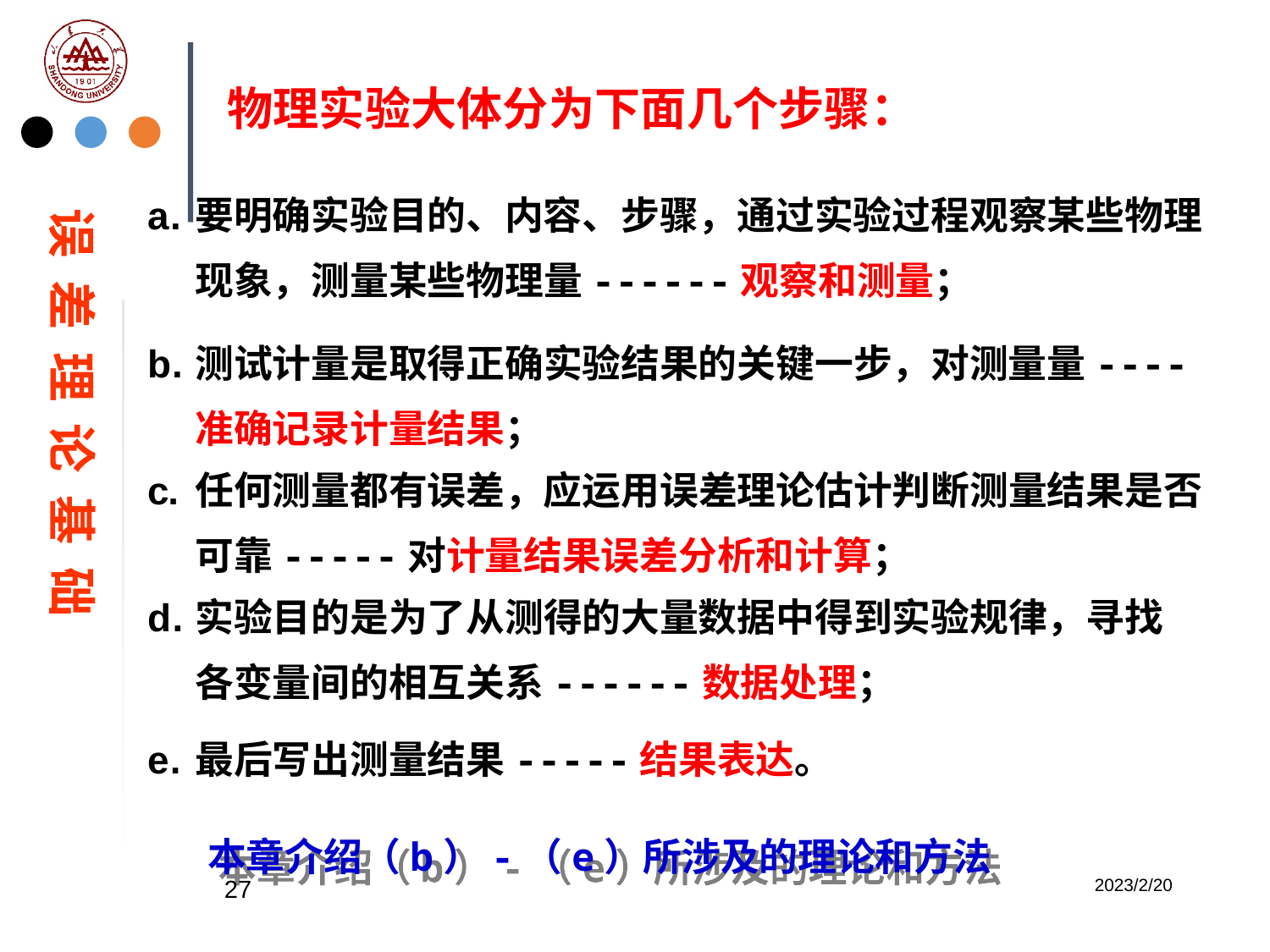

物理实验大体分为下面几个步骤：

要明确实验目的、内容、步骤，通过实验过程观察某些物理现象，测量某些物理量------观察和测量；
误  差  理  论  基  础
测试计量是取得正确实验结果的关键一步，对测量量----准确记录计量结果；
任何测量都有误差，应运用误差理论估计判断测量结果是否可靠-----对计量结果误差分析和计算；
实验目的是为了从测得的大量数据中得到实验规律，寻找各变量间的相互关系------数据处理；
最后写出测量结果-----结果表达。
本章介绍（b）-（e）所涉及的理论和方法
27
2023/2/20